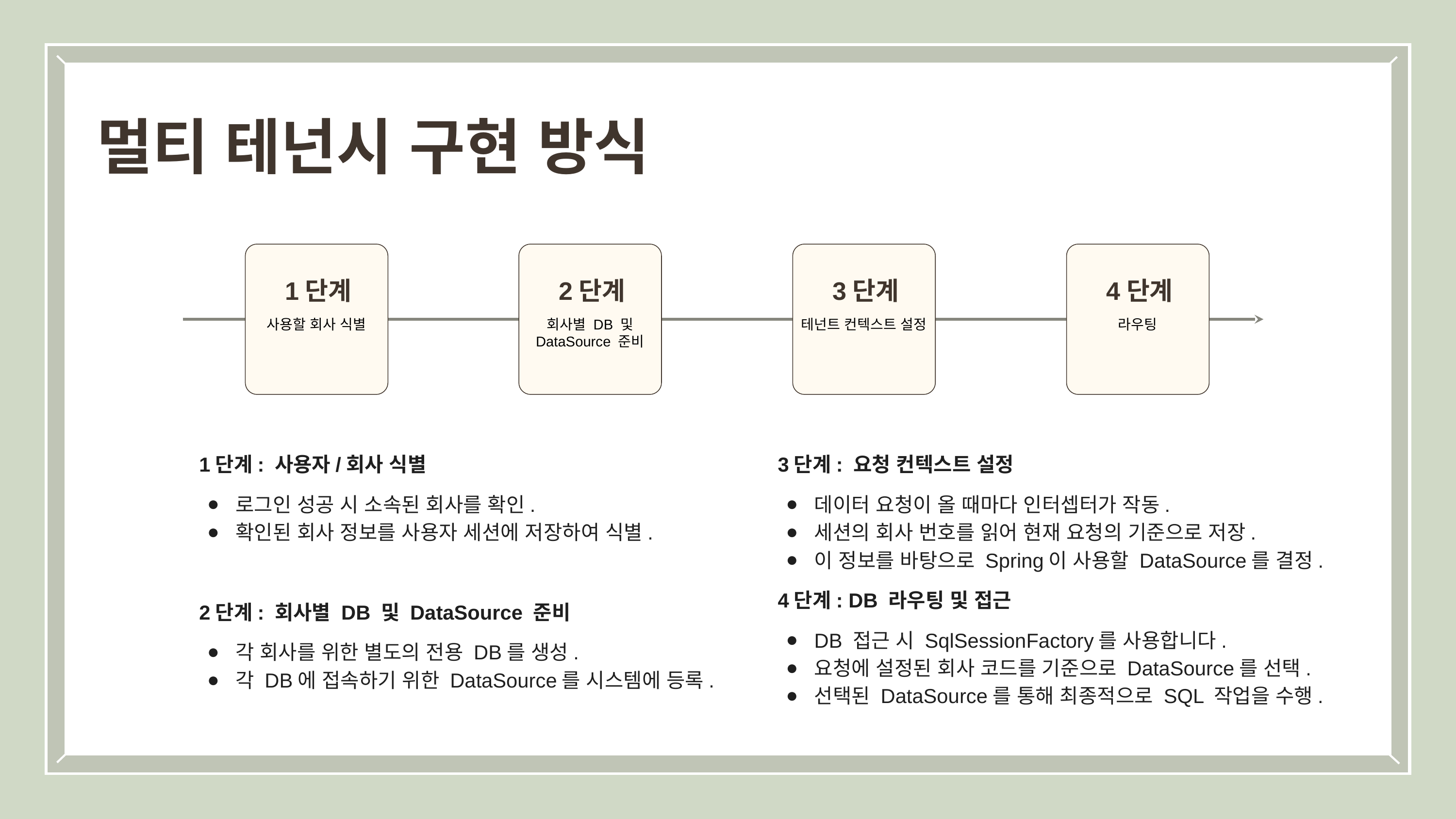

멀티 테넌시 구현 방식

사용할 회사 식별

회사별 DB 및 DataSource 준비

테넌트 컨텍스트 설정

라우팅

1단계
2단계
3단계
4단계
1단계: 사용자/회사 식별
로그인 성공 시 소속된 회사를 확인.
확인된 회사 정보를 사용자 세션에 저장하여 식별.

2단계: 회사별 DB 및 DataSource 준비
각 회사를 위한 별도의 전용 DB를 생성.
각 DB에 접속하기 위한 DataSource를 시스템에 등록.

3단계: 요청 컨텍스트 설정
데이터 요청이 올 때마다 인터셉터가 작동.
세션의 회사 번호를 읽어 현재 요청의 기준으로 저장.
이 정보를 바탕으로 Spring이 사용할 DataSource를 결정.
4단계: DB 라우팅 및 접근
DB 접근 시 SqlSessionFactory를 사용합니다.
요청에 설정된 회사 코드를 기준으로 DataSource를 선택.
선택된 DataSource를 통해 최종적으로 SQL 작업을 수행.